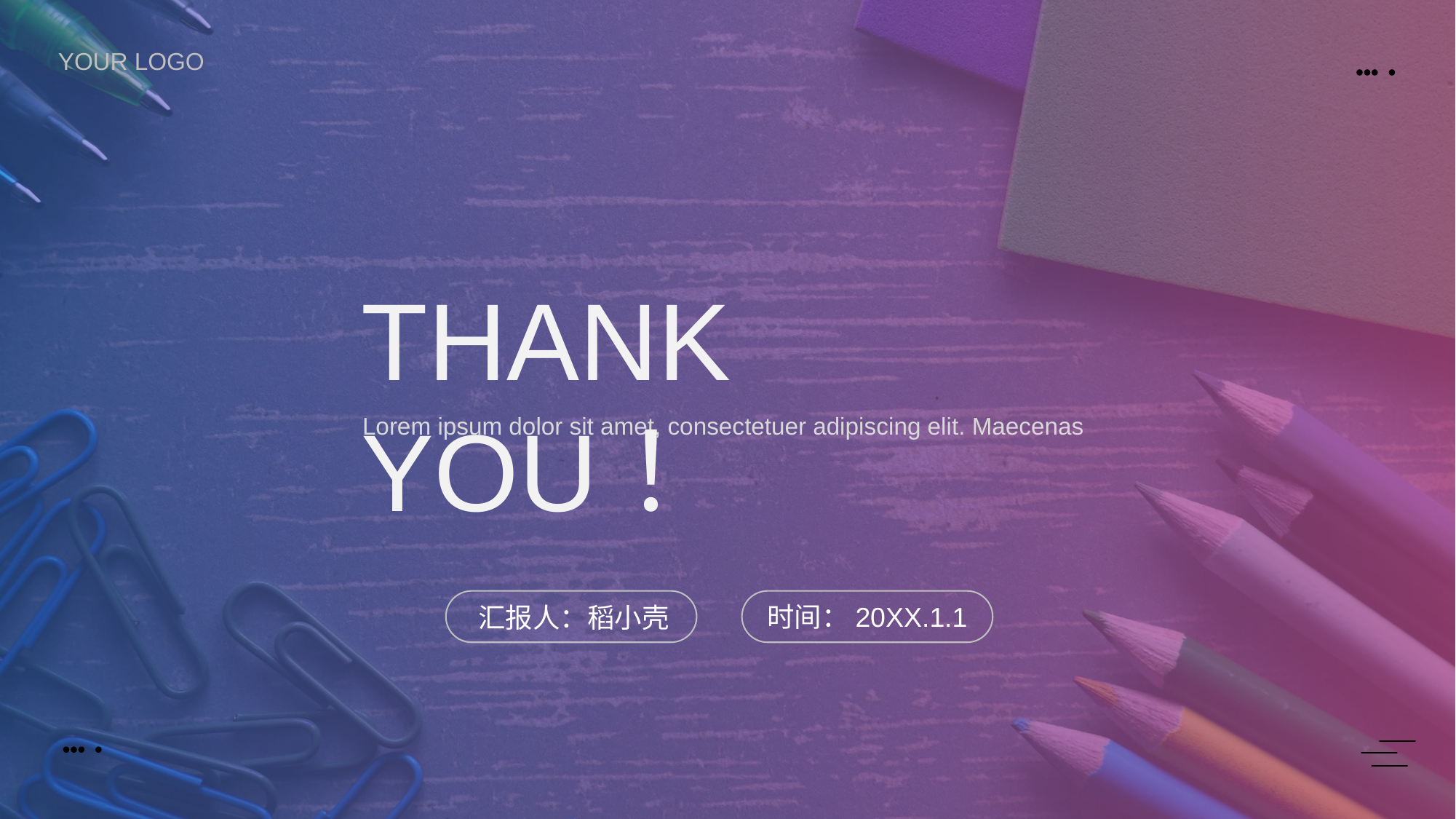

YOUR LOGO

THANK YOU！
Lorem ipsum dolor sit amet, consectetuer adipiscing elit. Maecenas

时间：20XX.1.1
汇报人：稻小壳